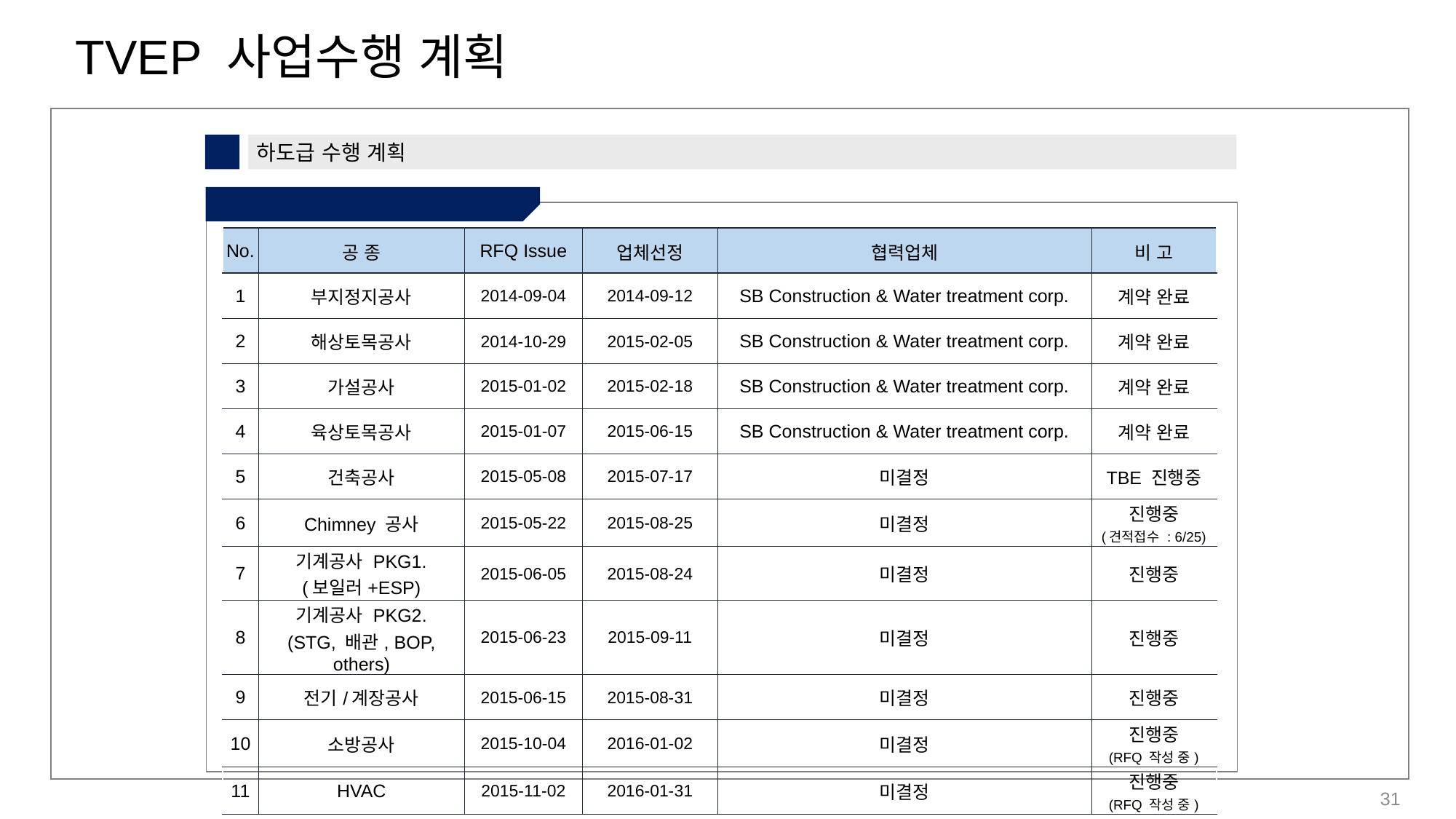

6
하도급 수행 계획
① 하도급 수행 계획

| No. | 공 종 | RFQ Issue | 업체선정 | 협력업체 | 비 고 |
| --- | --- | --- | --- | --- | --- |
| 1 | 부지정지공사 | 2014-09-04 | 2014-09-12 | SB Construction & Water treatment corp. | 계약 완료 |
| 2 | 해상토목공사 | 2014-10-29 | 2015-02-05 | SB Construction & Water treatment corp. | 계약 완료 |
| 3 | 가설공사 | 2015-01-02 | 2015-02-18 | SB Construction & Water treatment corp. | 계약 완료 |
| 4 | 육상토목공사 | 2015-01-07 | 2015-06-15 | SB Construction & Water treatment corp. | 계약 완료 |
| 5 | 건축공사 | 2015-05-08 | 2015-07-17 | 미결정 | TBE 진행중 |
| 6 | Chimney 공사 | 2015-05-22 | 2015-08-25 | 미결정 | 진행중 (견적접수 : 6/25) |
| 7 | 기계공사 PKG1. (보일러+ESP) | 2015-06-05 | 2015-08-24 | 미결정 | 진행중 |
| 8 | 기계공사 PKG2. (STG, 배관, BOP, others) | 2015-06-23 | 2015-09-11 | 미결정 | 진행중 |
| 9 | 전기/계장공사 | 2015-06-15 | 2015-08-31 | 미결정 | 진행중 |
| 10 | 소방공사 | 2015-10-04 | 2016-01-02 | 미결정 | 진행중 (RFQ 작성 중) |
| 11 | HVAC | 2015-11-02 | 2016-01-31 | 미결정 | 진행중 (RFQ 작성 중) |
31